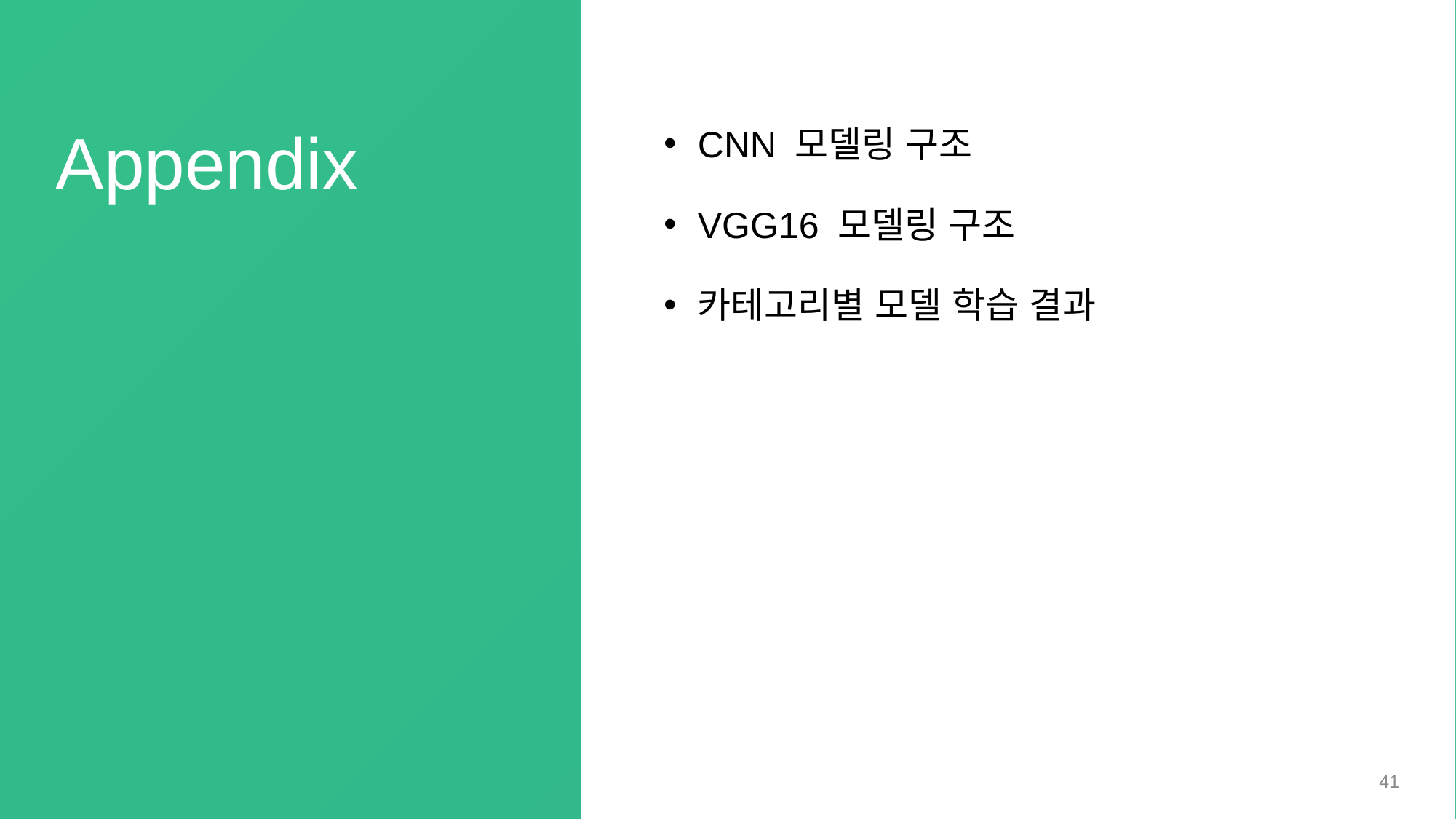

# Appendix
CNN 모델링 구조
VGG16 모델링 구조
카테고리별 모델 학습 결과
41